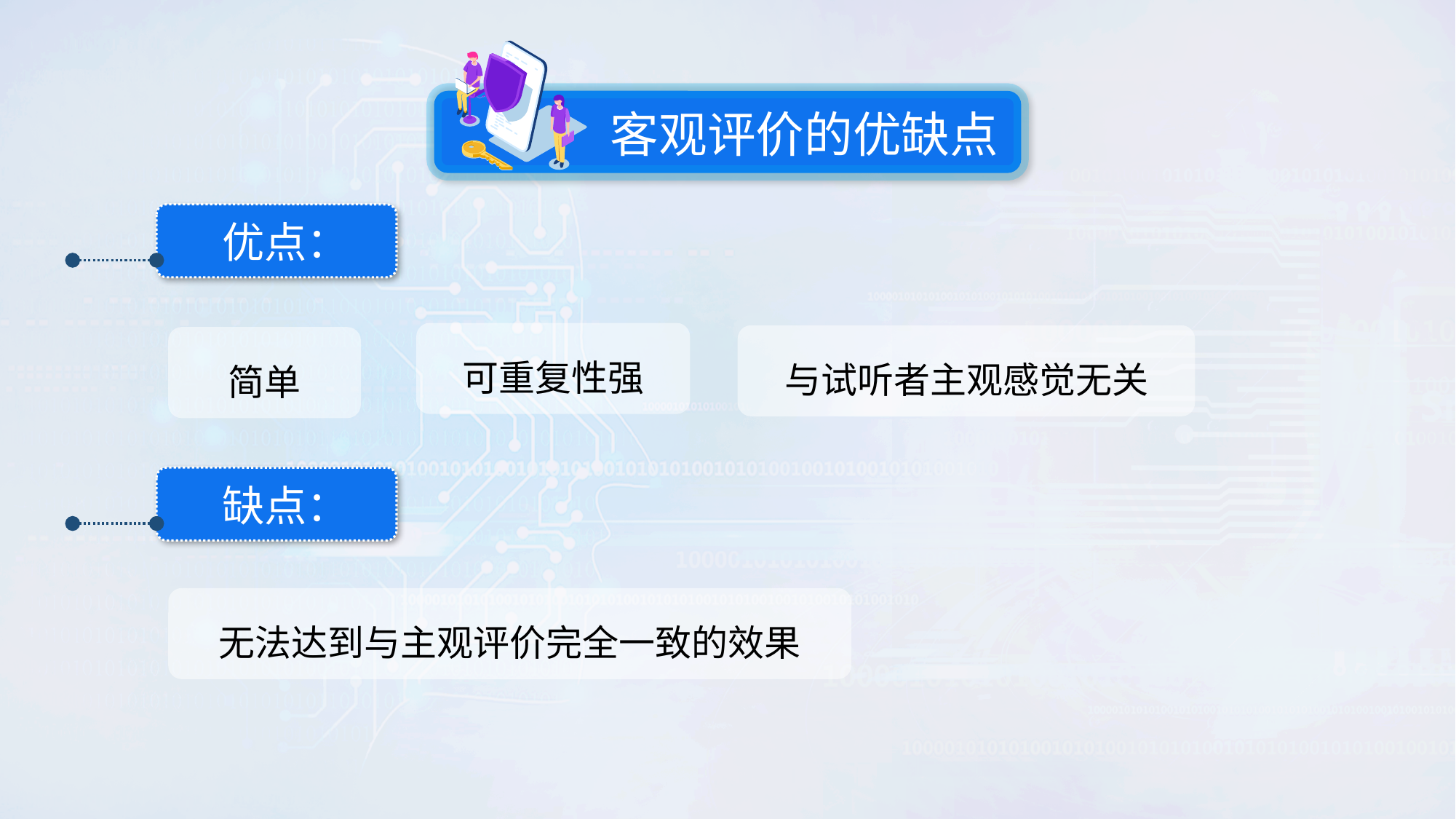

客观评价的优缺点

优点：

可重复性强

与试听者主观感觉无关

简单

缺点：

无法达到与主观评价完全一致的效果